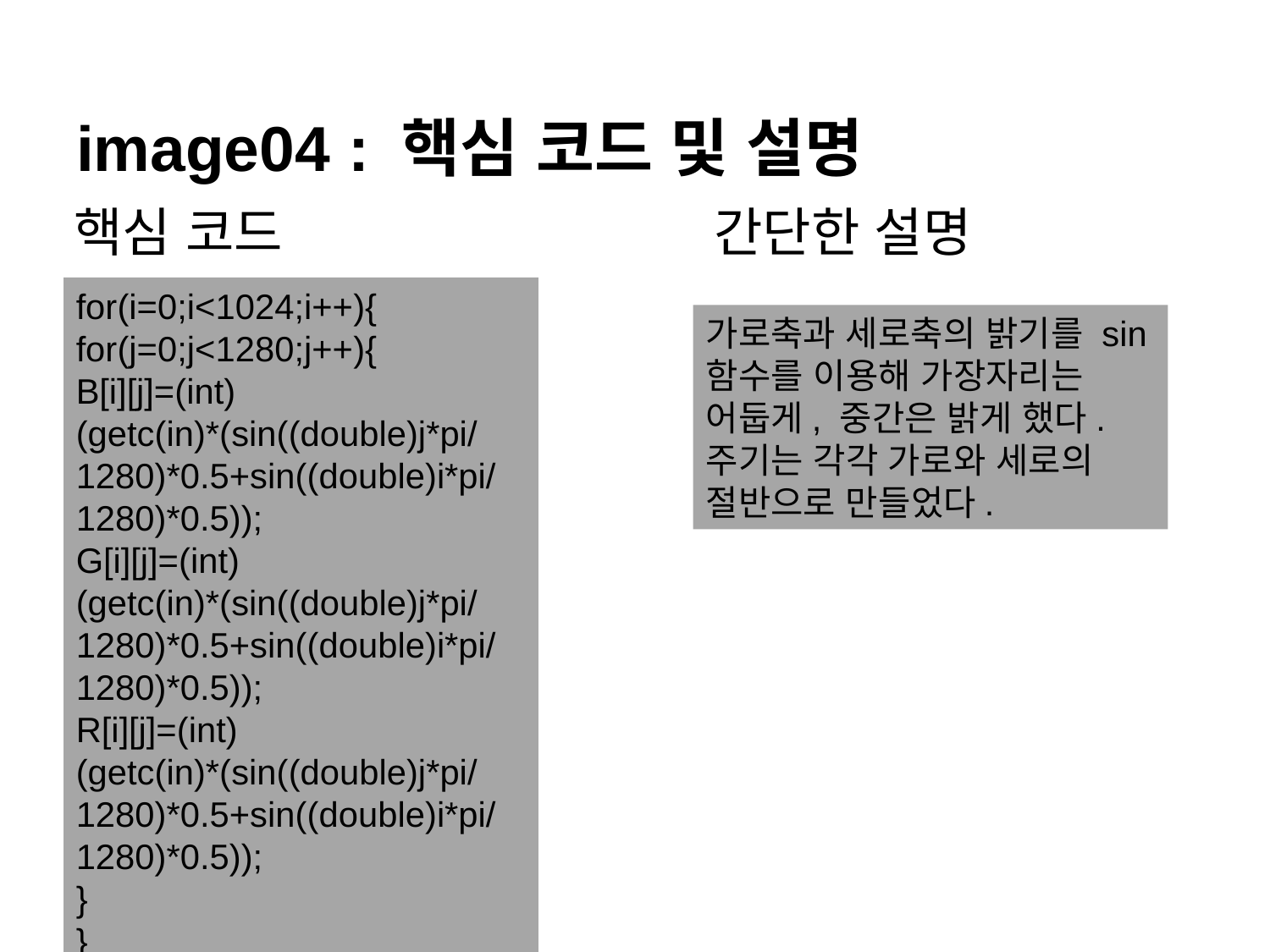

# image04 : 핵심 코드 및 설명
핵심 코드
간단한 설명
for(i=0;i<1024;i++){
for(j=0;j<1280;j++){
B[i][j]=(int)(getc(in)*(sin((double)j*pi/1280)*0.5+sin((double)i*pi/1280)*0.5));
G[i][j]=(int)(getc(in)*(sin((double)j*pi/1280)*0.5+sin((double)i*pi/1280)*0.5));
R[i][j]=(int)(getc(in)*(sin((double)j*pi/1280)*0.5+sin((double)i*pi/1280)*0.5));
}
}
가로축과 세로축의 밝기를 sin 함수를 이용해 가장자리는 어둡게, 중간은 밝게 했다.
주기는 각각 가로와 세로의 절반으로 만들었다.